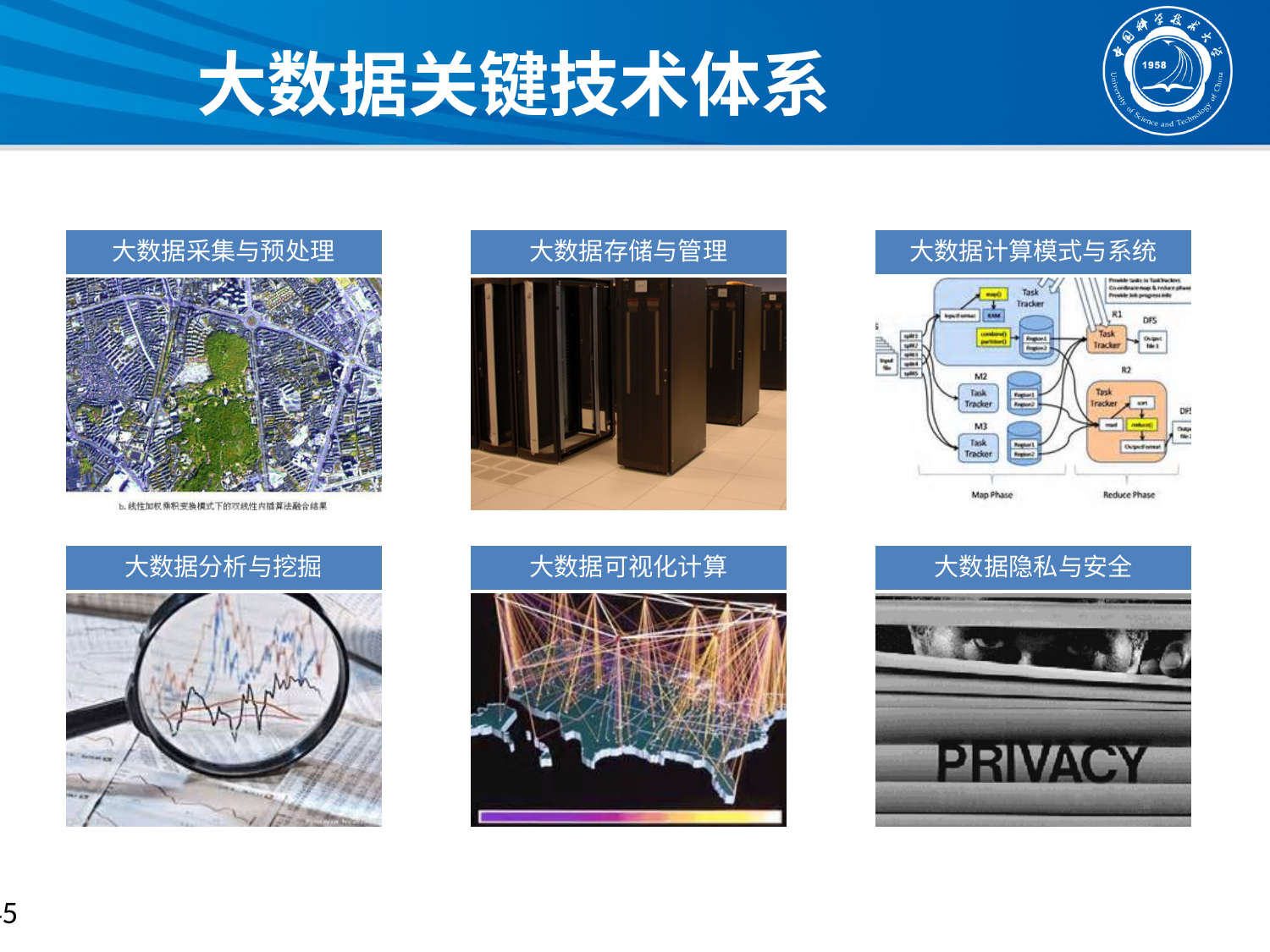

# 大数据关键技术体系
大数据采集与预处理
大数据存储与管理
大数据计算模式与系统
大数据分析与挖掘
大数据可视化计算
大数据隐私与安全